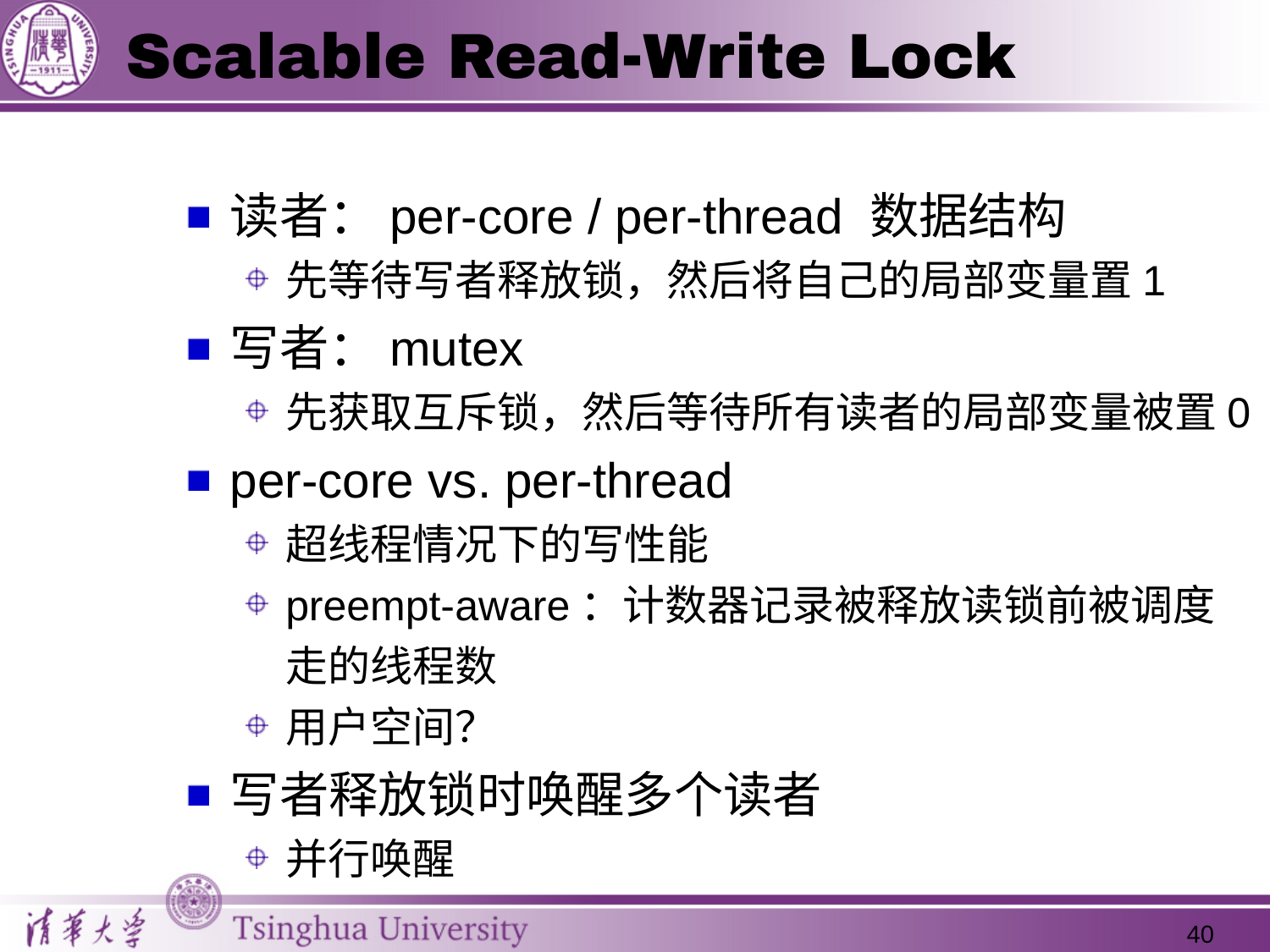

# Scalable Read-Write Lock
读者：per-core / per-thread 数据结构
先等待写者释放锁，然后将自己的局部变量置1
写者：mutex
先获取互斥锁，然后等待所有读者的局部变量被置0
per-core vs. per-thread
超线程情况下的写性能
preempt-aware：计数器记录被释放读锁前被调度走的线程数
用户空间？
写者释放锁时唤醒多个读者
并行唤醒

40